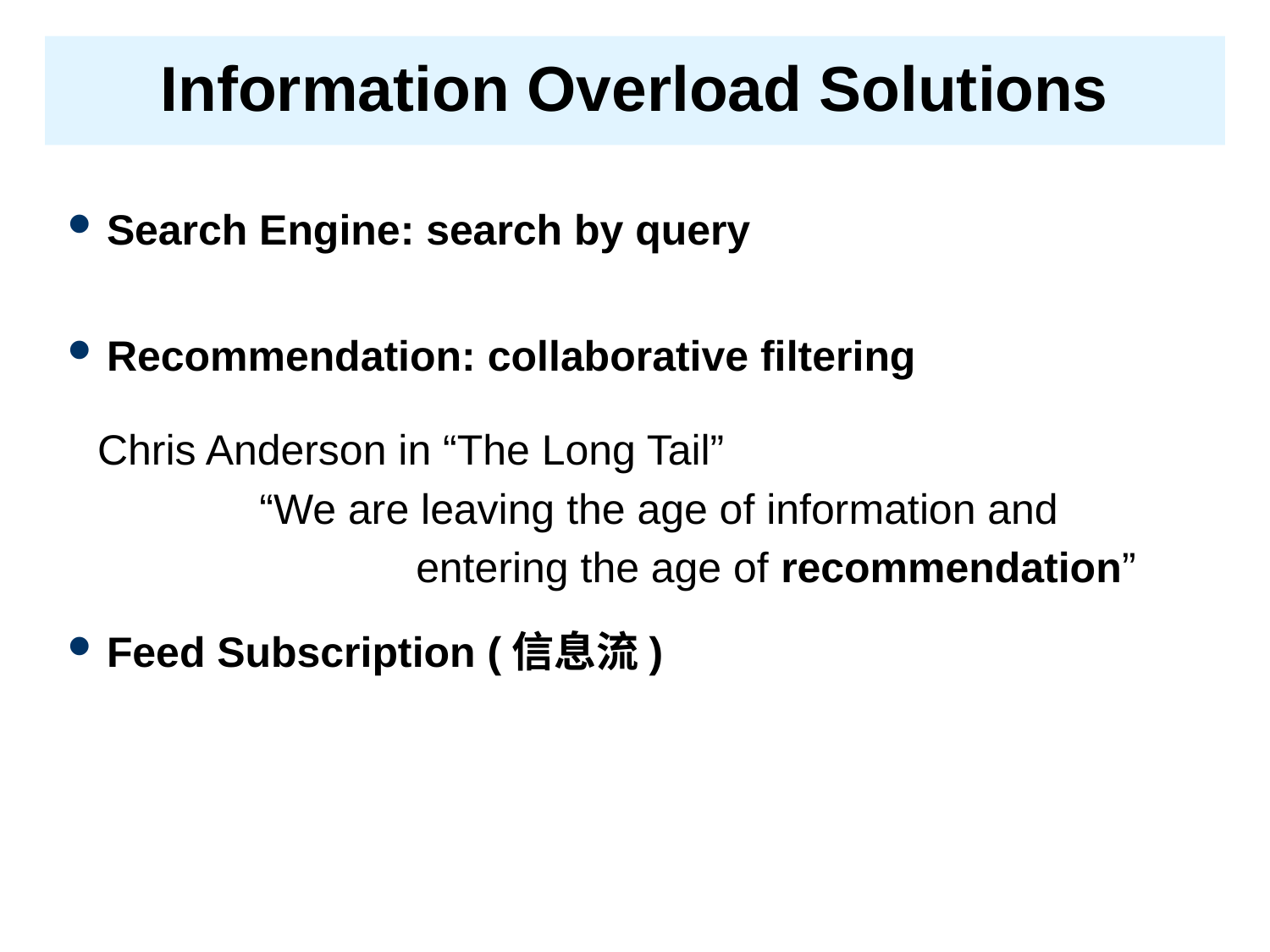

# Information Overload Solutions
Search Engine: search by query

Recommendation: collaborative filtering

Feed Subscription (信息流)
Chris Anderson in “The Long Tail”
“We are leaving the age of information and
	        entering the age of recommendation”